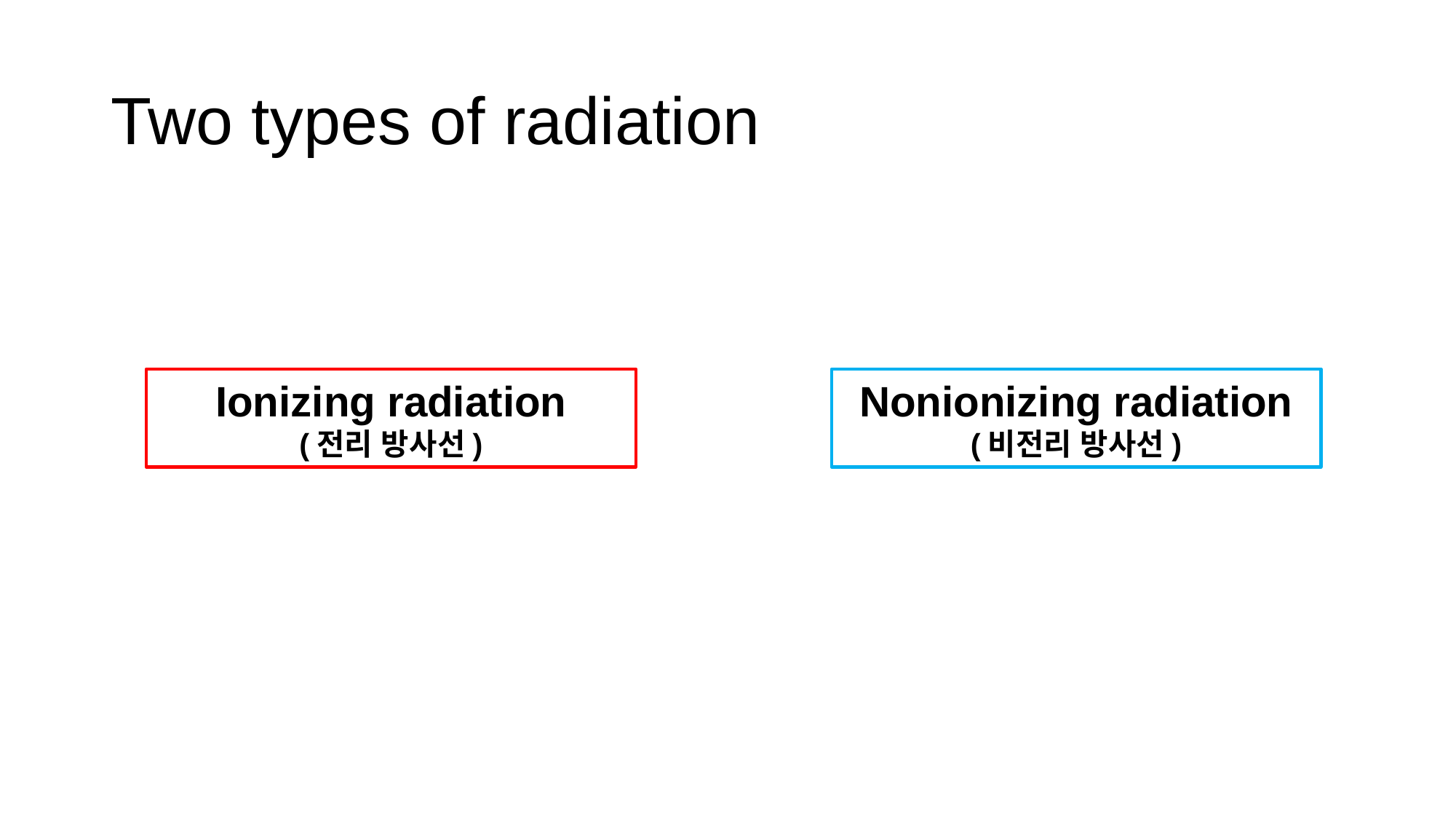

# Two types of radiation
Nonionizing radiation
(비전리 방사선)
Ionizing radiation
(전리 방사선)